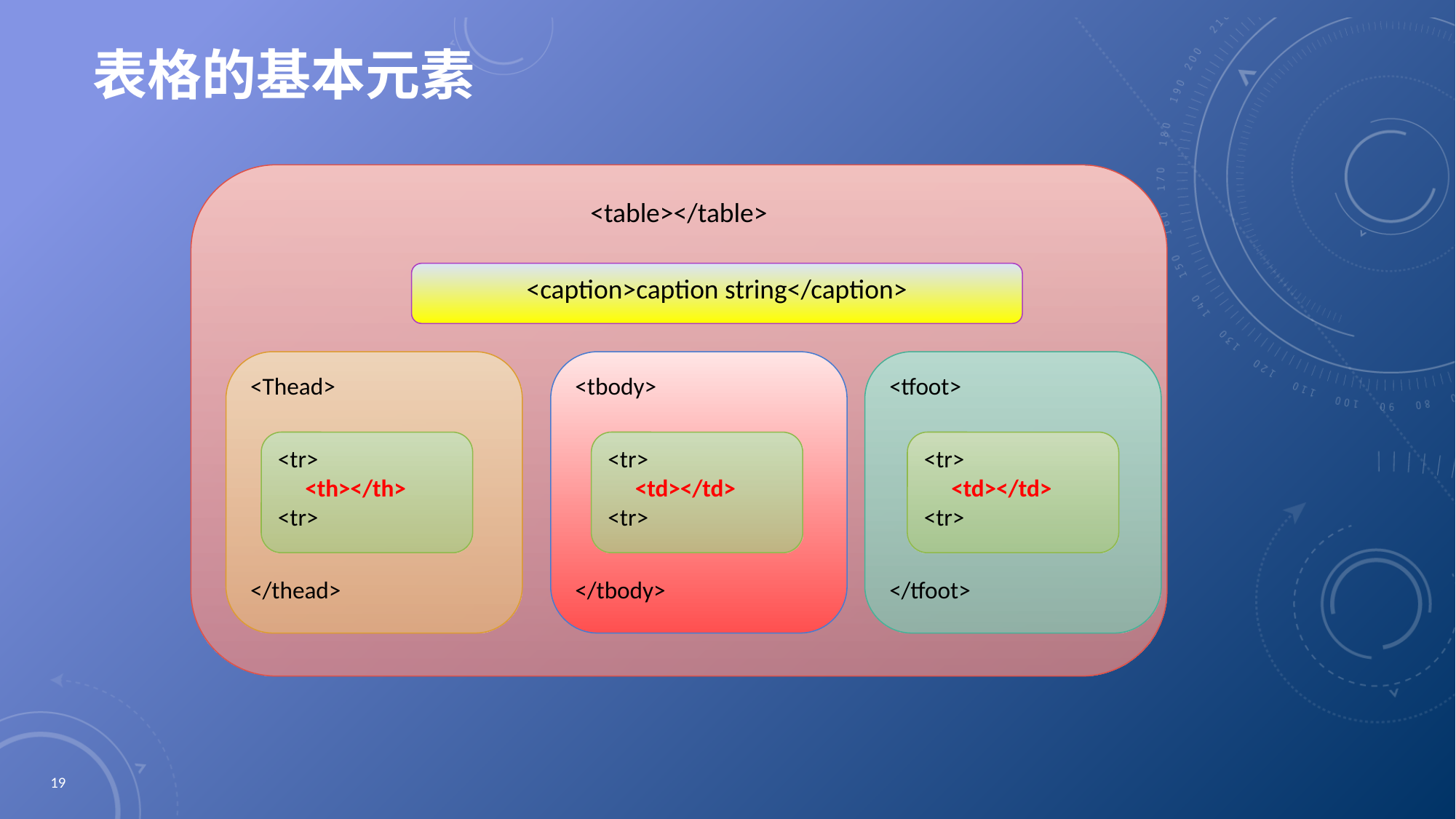

# 表格的基本元素
<table></table>
<caption>caption string</caption>
<tbody>

</tbody>
<tr>
     <td></td>
<tr>
<tfoot>

</tfoot>
<tr>
     <td></td>
<tr>
<Thead>

</thead>
<tr>
     <th></th>
<tr>
19